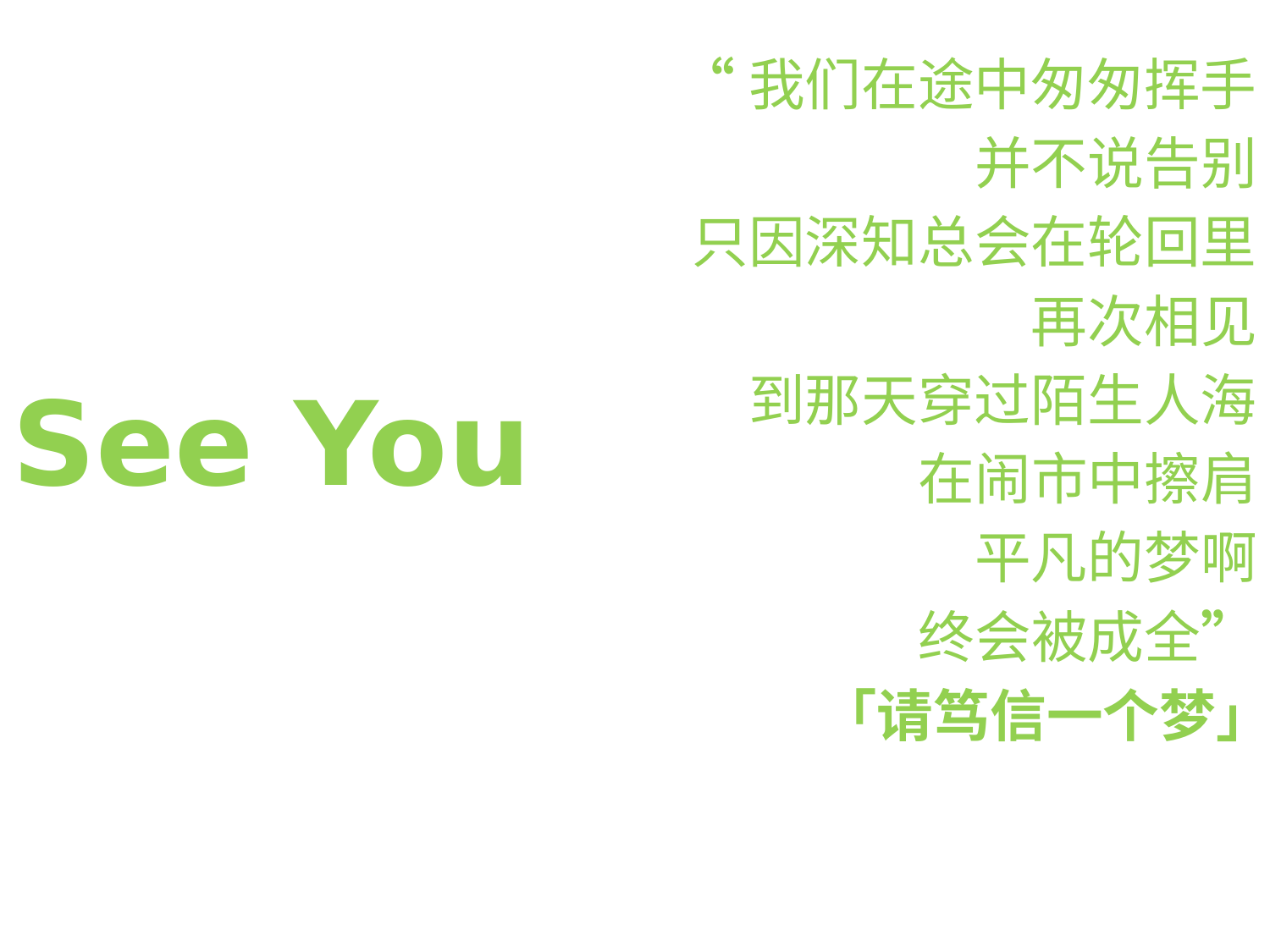

“我们在途中匆匆挥手
并不说告别
只因深知总会在轮回里
再次相见
到那天穿过陌生人海
在闹市中擦肩
平凡的梦啊
终会被成全”
｢请笃信一个梦｣
See You